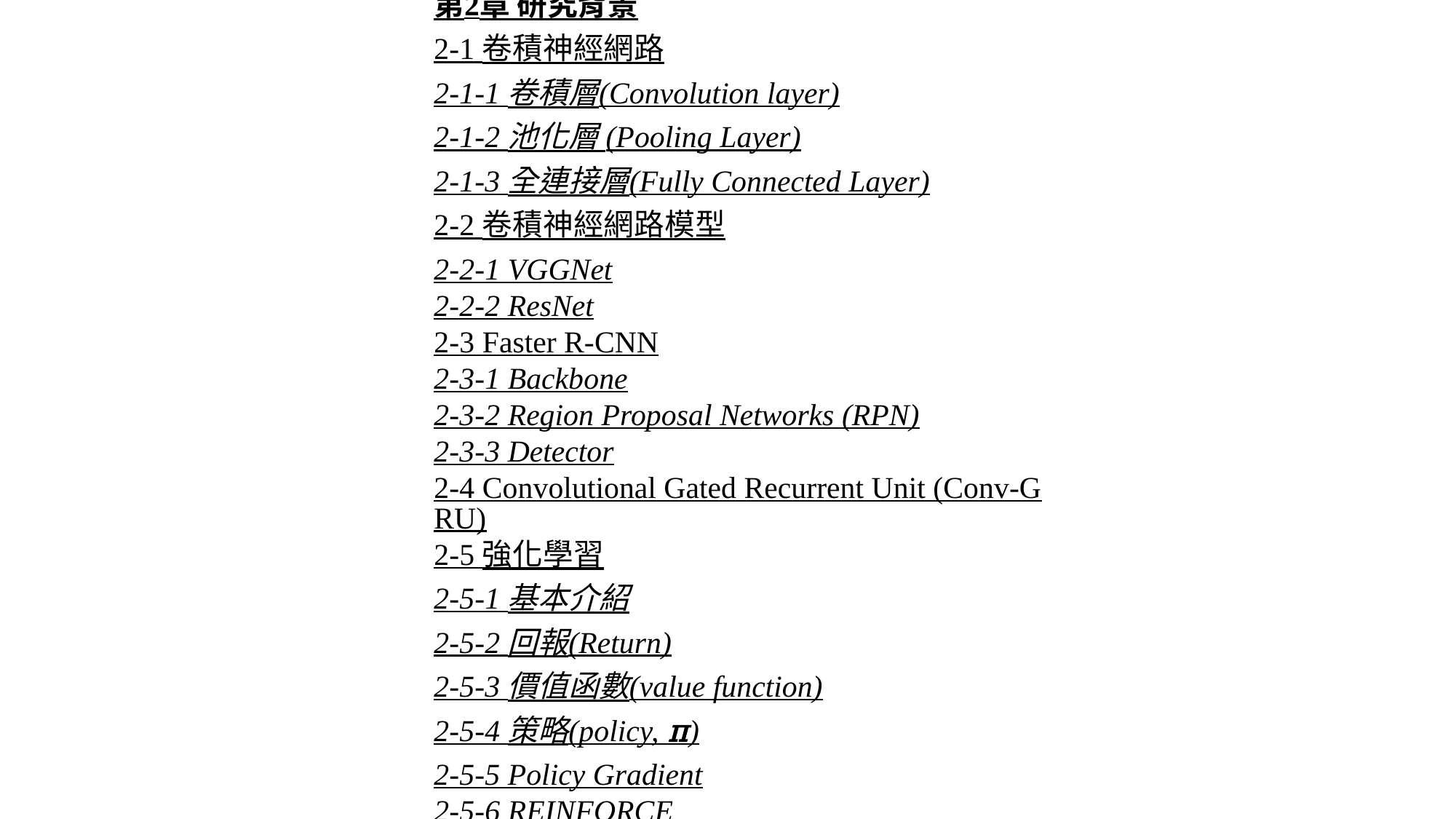

第2章 研究背景
2-1 卷積神經網路
2-1-1 卷積層(Convolution layer)
2-1-2 池化層 (Pooling Layer)
2-1-3 全連接層(Fully Connected Layer)
2-2 卷積神經網路模型
2-2-1 VGGNet
2-2-2 ResNet
2-3 Faster R-CNN
2-3-1 Backbone
2-3-2 Region Proposal Networks (RPN)
2-3-3 Detector
2-4 Convolutional Gated Recurrent Unit (Conv-GRU)
2-5 強化學習
2-5-1 基本介紹
2-5-2 回報(Return)
2-5-3 價值函數(value function)
2-5-4 策略(policy, π)
2-5-5 Policy Gradient
2-5-6 REINFORCE
2-6 drl-RPN